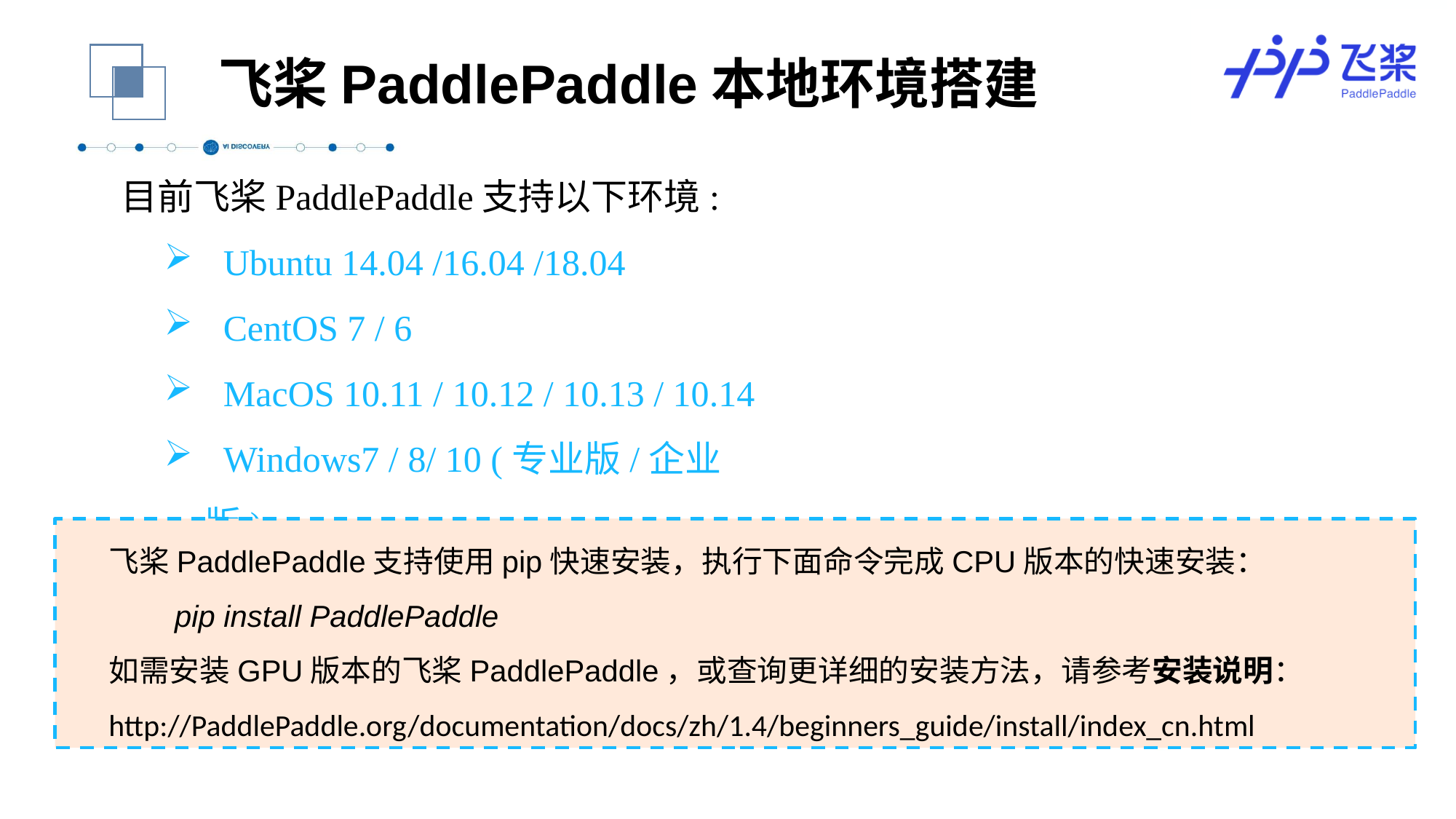

飞桨PaddlePaddle本地环境搭建
目前飞桨PaddlePaddle支持以下环境:
  Ubuntu 14.04 /16.04 /18.04
  CentOS 7 / 6
  MacOS 10.11 / 10.12 / 10.13 / 10.14
  Windows7 / 8/ 10 (专业版/企业版)
飞桨PaddlePaddle支持使用pip快速安装，执行下面命令完成CPU版本的快速安装：
	pip install PaddlePaddle
如需安装GPU版本的飞桨PaddlePaddle，或查询更详细的安装方法，请参考安装说明：
http://PaddlePaddle.org/documentation/docs/zh/1.4/beginners_guide/install/index_cn.html